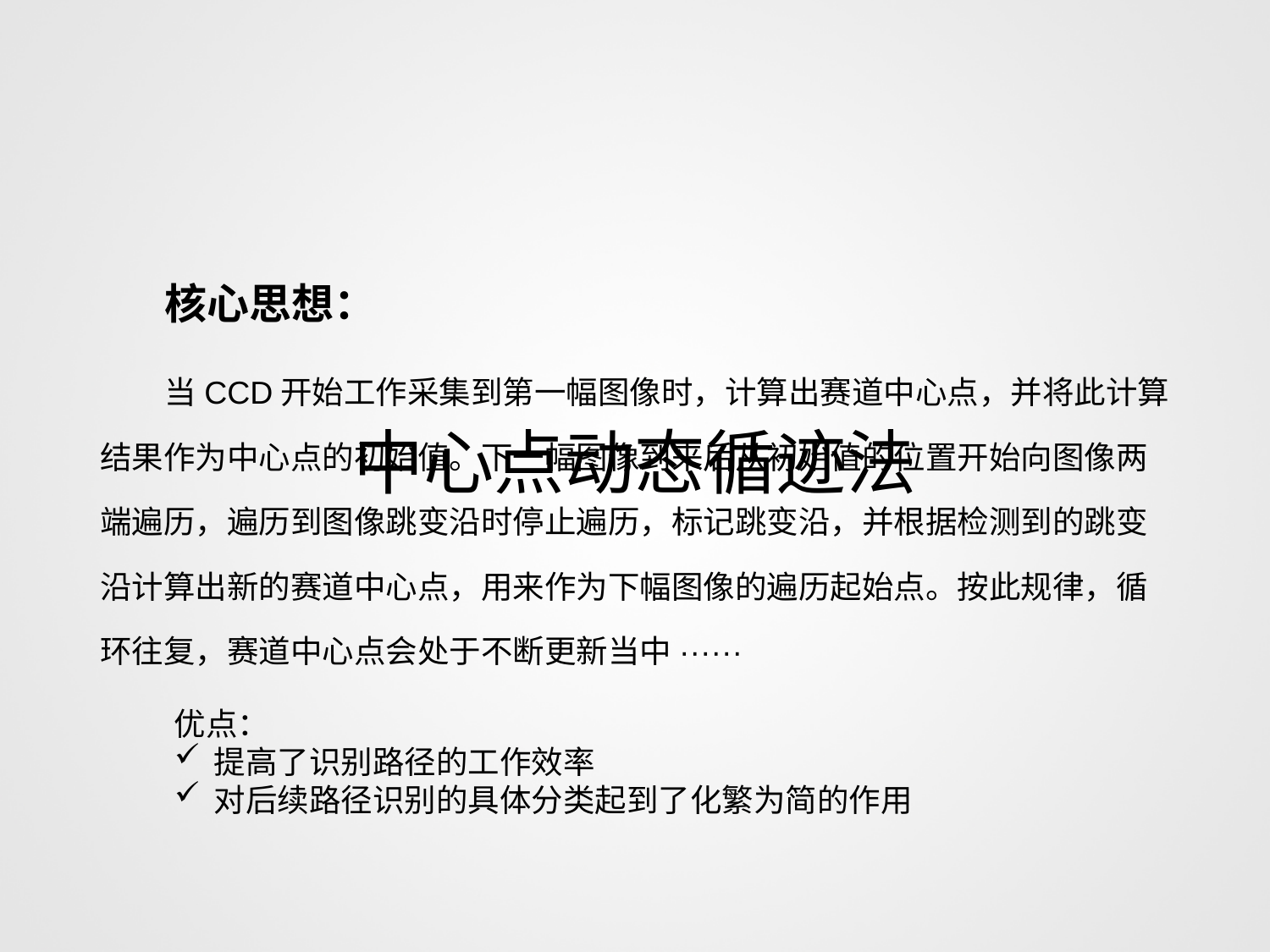

核心思想：
当CCD开始工作采集到第一幅图像时，计算出赛道中心点，并将此计算结果作为中心点的初始值。下一幅图像到来后从初始值的位置开始向图像两端遍历，遍历到图像跳变沿时停止遍历，标记跳变沿，并根据检测到的跳变沿计算出新的赛道中心点，用来作为下幅图像的遍历起始点。按此规律，循环往复，赛道中心点会处于不断更新当中······
# 中心点动态循迹法
优点：
提高了识别路径的工作效率
对后续路径识别的具体分类起到了化繁为简的作用